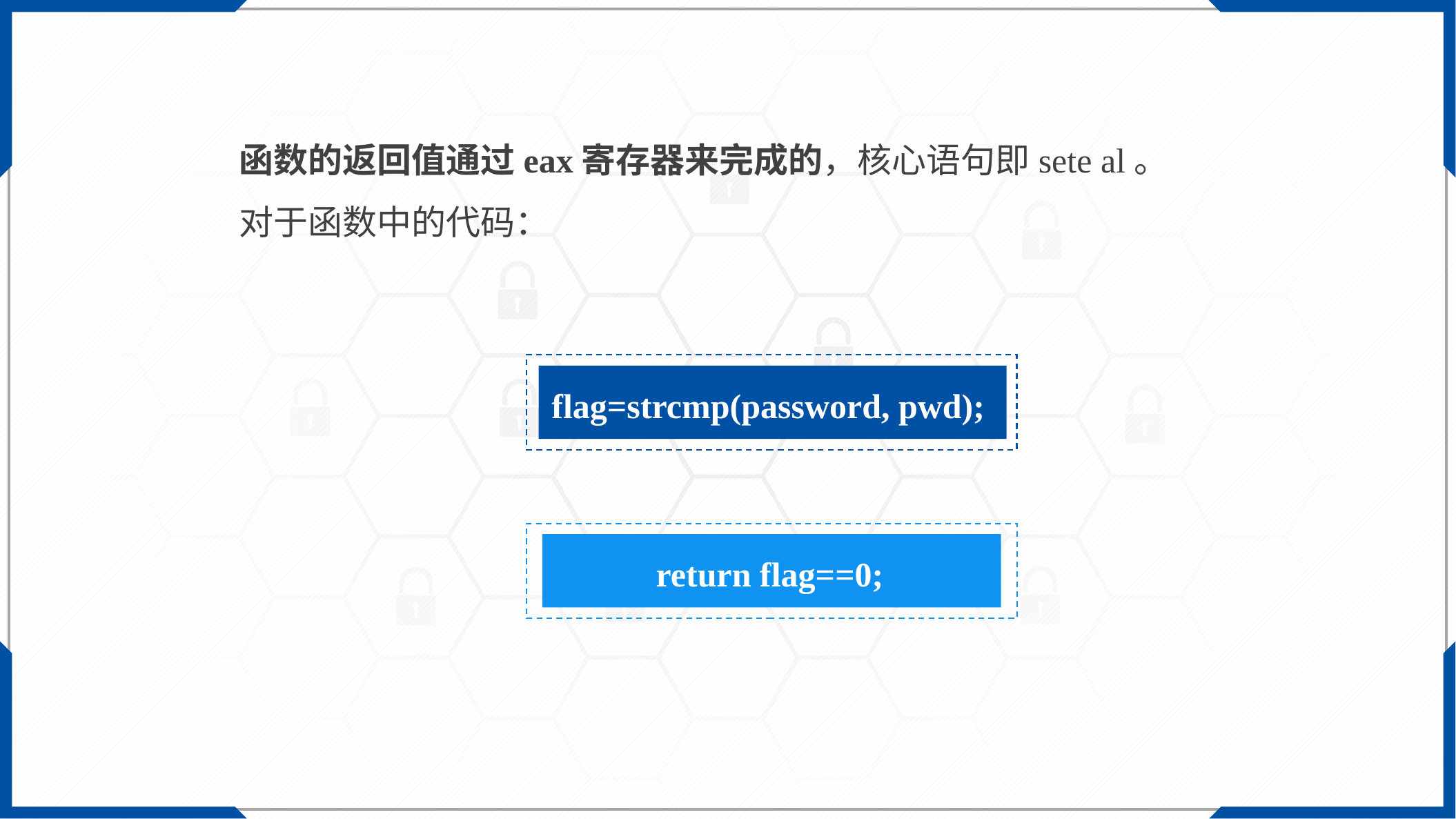

函数的返回值通过eax寄存器来完成的，核心语句即sete al。
对于函数中的代码：

flag=strcmp(password, pwd);

return flag==0;